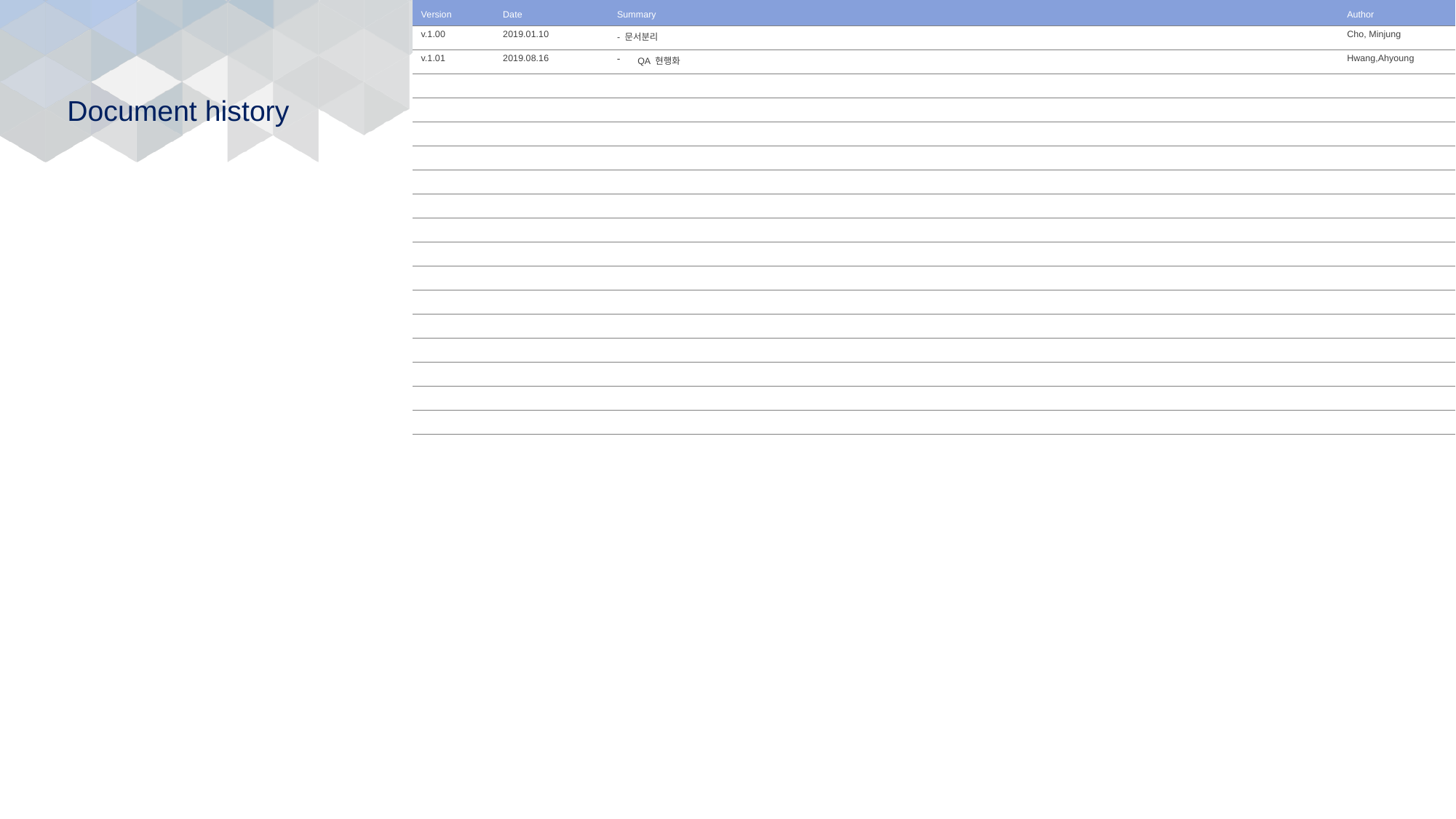

| Version | Date | Summary | Author |
| --- | --- | --- | --- |
| v.1.00 | 2019.01.10 | - 문서분리 | Cho, Minjung |
| v.1.01 | 2019.08.16 | QA 현행화 | Hwang,Ahyoung |
|  |  |  |  |
|  |  |  |  |
|  |  |  |  |
|  |  |  |  |
|  |  |  |  |
|  |  |  |  |
|  |  |  |  |
|  |  |  |  |
|  |  |  |  |
|  |  |  |  |
|  |  |  |  |
|  |  |  |  |
|  |  |  |  |
|  |  |  |  |
|  |  |  |  |
# Document history